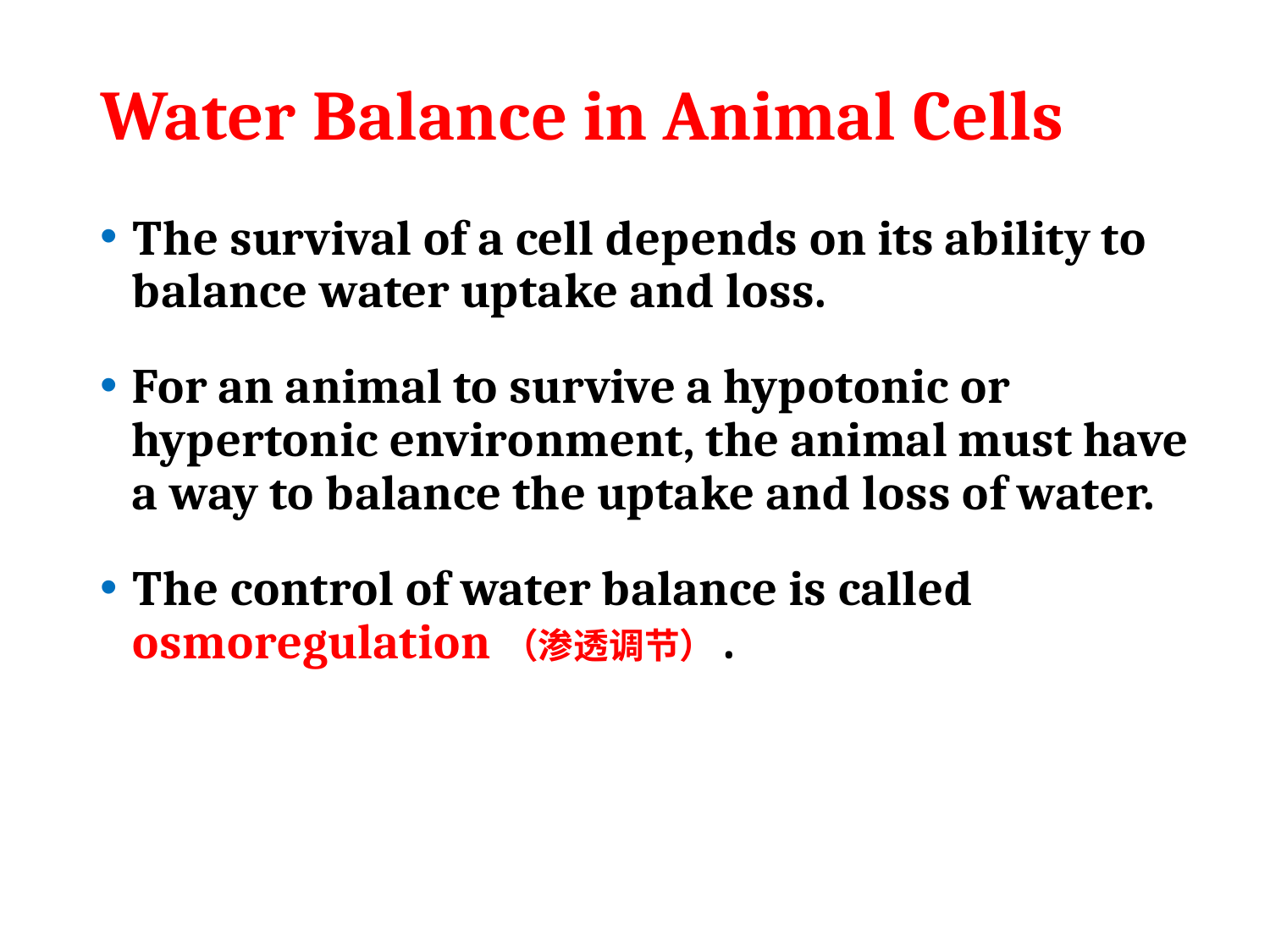

# Water Balance in Animal Cells
The survival of a cell depends on its ability to balance water uptake and loss.
For an animal to survive a hypotonic or hypertonic environment, the animal must have a way to balance the uptake and loss of water.
The control of water balance is called osmoregulation（渗透调节）.